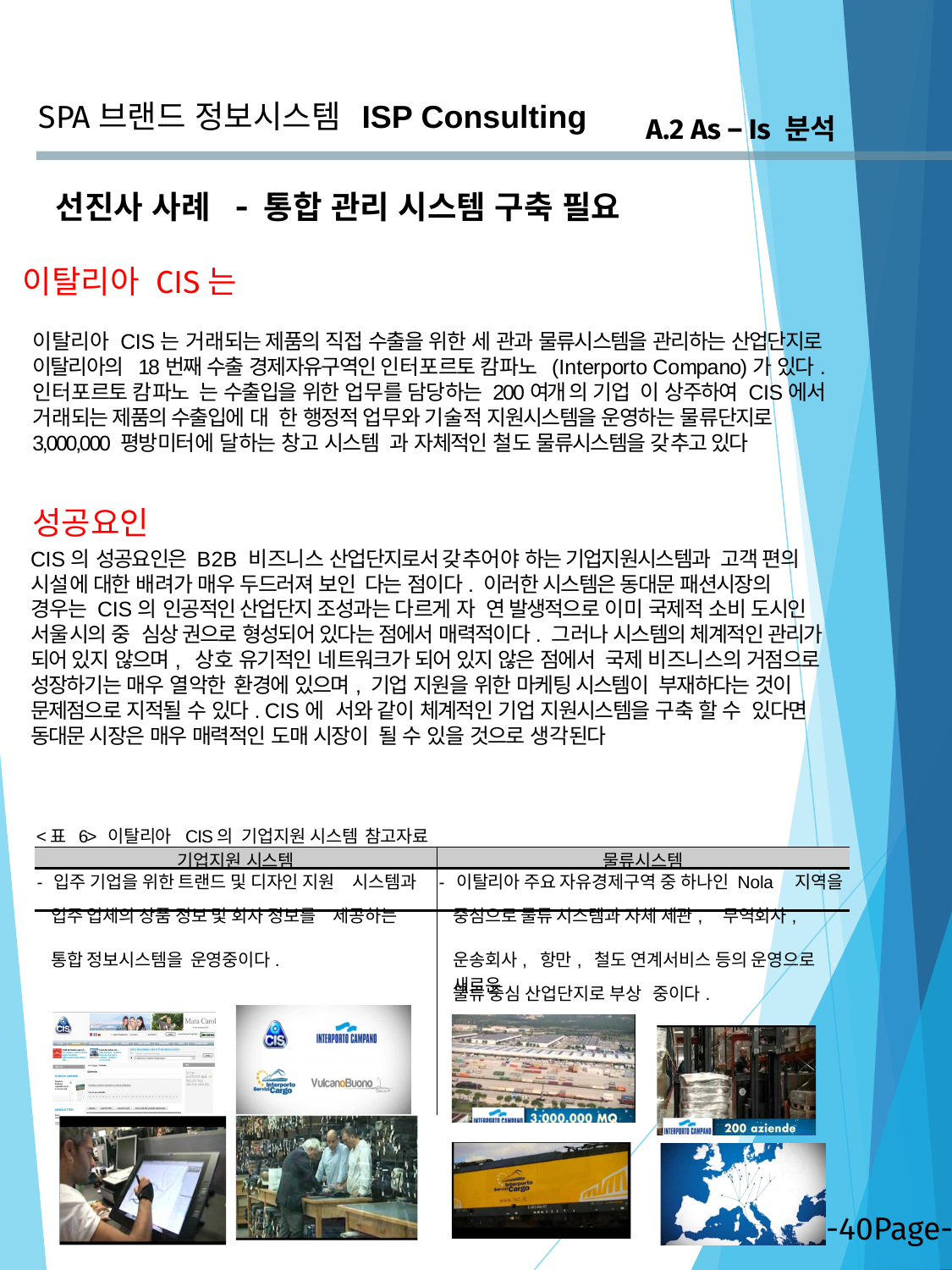

SPA브랜드 정보시스템
ISP Consulting
A.2 As – Is 분석
선진사 사례  - 통합 관리 시스템 구축 필요
이탈리아 CIS는
이탈리아 CIS는 거래되는 제품의 직접 수출을 위한 세 관과 물류시스템을 관리하는 산업단지로 이탈리아의  18번째 수출 경제자유구역인 인터포르토 캄파노  (Interporto Compano)가 있다. 인터포르토 캄파노  는 수출입을 위한 업무를 담당하는 200여개 의 기업  이 상주하여 CIS에서 거래되는 제품의 수출입에 대  한 행정적 업무와 기술적 지원시스템을 운영하는 물류단지로 3,000,000 평방미터에 달하는 창고 시스템  과 자체적인 철도 물류시스템을 갖추고 있다
성공요인
CIS의 성공요인은 B2B 비즈니스 산업단지로서 갖추어야 하는 기업지원시스템과  고객 편의 시설에 대한 배려가 매우 두드러져 보인  다는 점이다. 이러한 시스템은 동대문 패션시장의 경우는 CIS의 인공적인 산업단지 조성과는 다르게 자  연 발생적으로 이미 국제적 소비 도시인 서울시의 중  심상 권으로 형성되어 있다는 점에서 매력적이다. 그러나 시스템의 체계적인 관리가 되어 있지 않으며,  상호 유기적인 네트워크가 되어 있지 않은 점에서  국제 비즈니스의 거점으로 성장하기는 매우 열악한  환경에 있으며, 기업 지원을 위한 마케팅 시스템이  부재하다는 것이 문제점으로 지적될 수 있다. CIS에  서와 같이 체계적인 기업 지원시스템을 구축 할 수  있다면 동대문 시장은 매우 매력적인 도매 시장이  될 수 있을 것으로 생각된다
<표  6>  이탈리아  CIS의  기업지원 시스템 참고자료
| 기업지원 시스템 | 물류시스템 |
| --- | --- |
| - 입주 기업을 위한 트랜드 및 디자인 지원 시스템과 | - 이탈리아 주요 자유경제구역 중 하나인 Nola 지역을 |
| 입주 업체의 상품 정보 및 회사 정보를 제공하는 | 중심으로 물류 시스템과 자체 세관, 무역회사, |
| 통합 정보시스템을 운영중이다. | 운송회사, 항만, 철도 연계서비스 등의 운영으로 새로운 |
|  | 물류 중심 산업단지로 부상 중이다. |

-40Page-